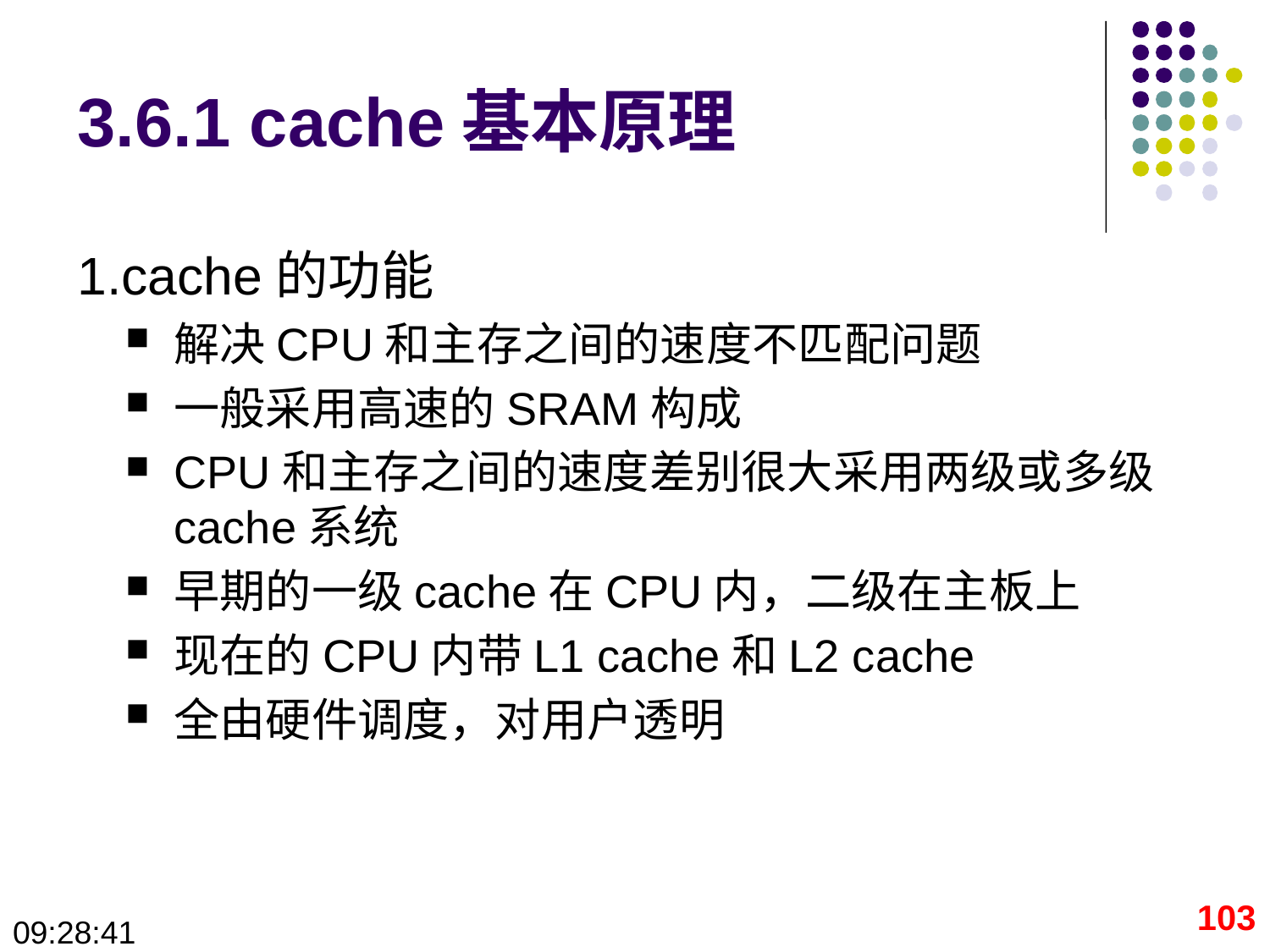

# 3.6.1 cache基本原理
1.cache的功能
解决CPU和主存之间的速度不匹配问题
一般采用高速的SRAM构成
CPU和主存之间的速度差别很大采用两级或多级cache系统
早期的一级cache在CPU内，二级在主板上
现在的CPU内带L1 cache和L2 cache
全由硬件调度，对用户透明
103
09:28:41